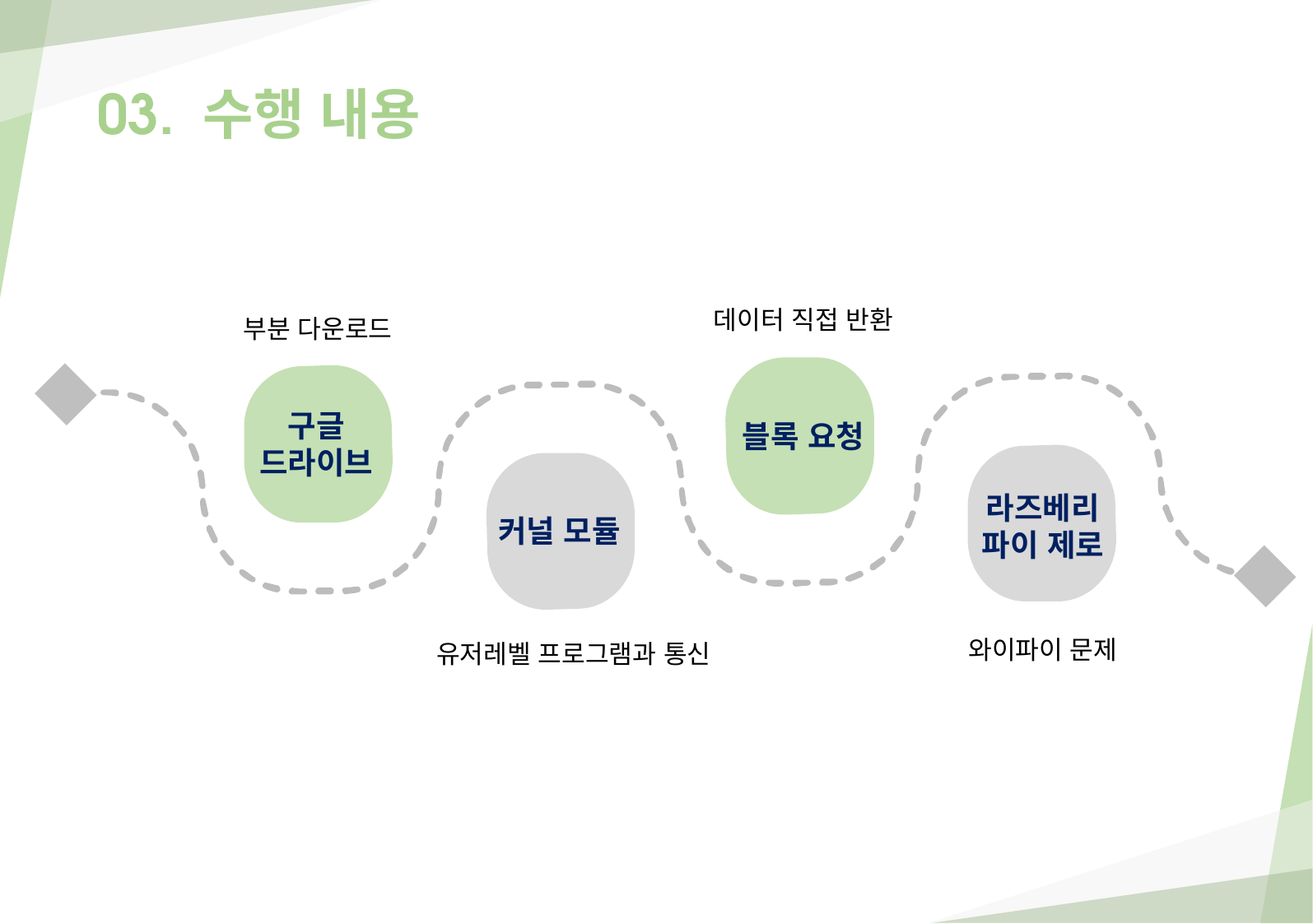

03. 수행 내용
데이터 직접 반환
부분 다운로드

구글
드라이브

블록 요청

라즈베리
파이 제로
커널 모듈

와이파이 문제
유저레벨 프로그램과 통신